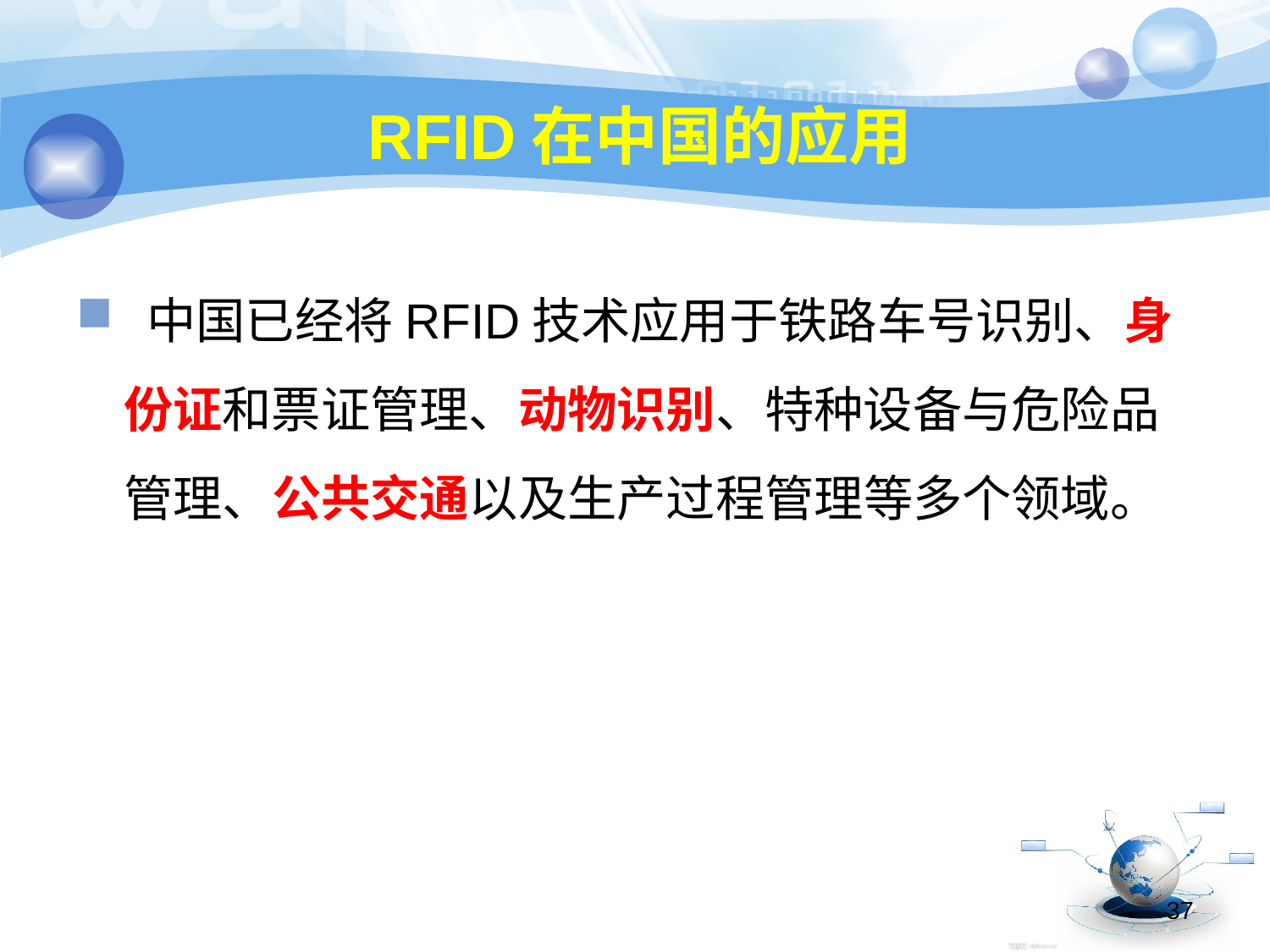

# RFID在中国的应用
 中国已经将RFID技术应用于铁路车号识别、身份证和票证管理、动物识别、特种设备与危险品管理、公共交通以及生产过程管理等多个领域。
37